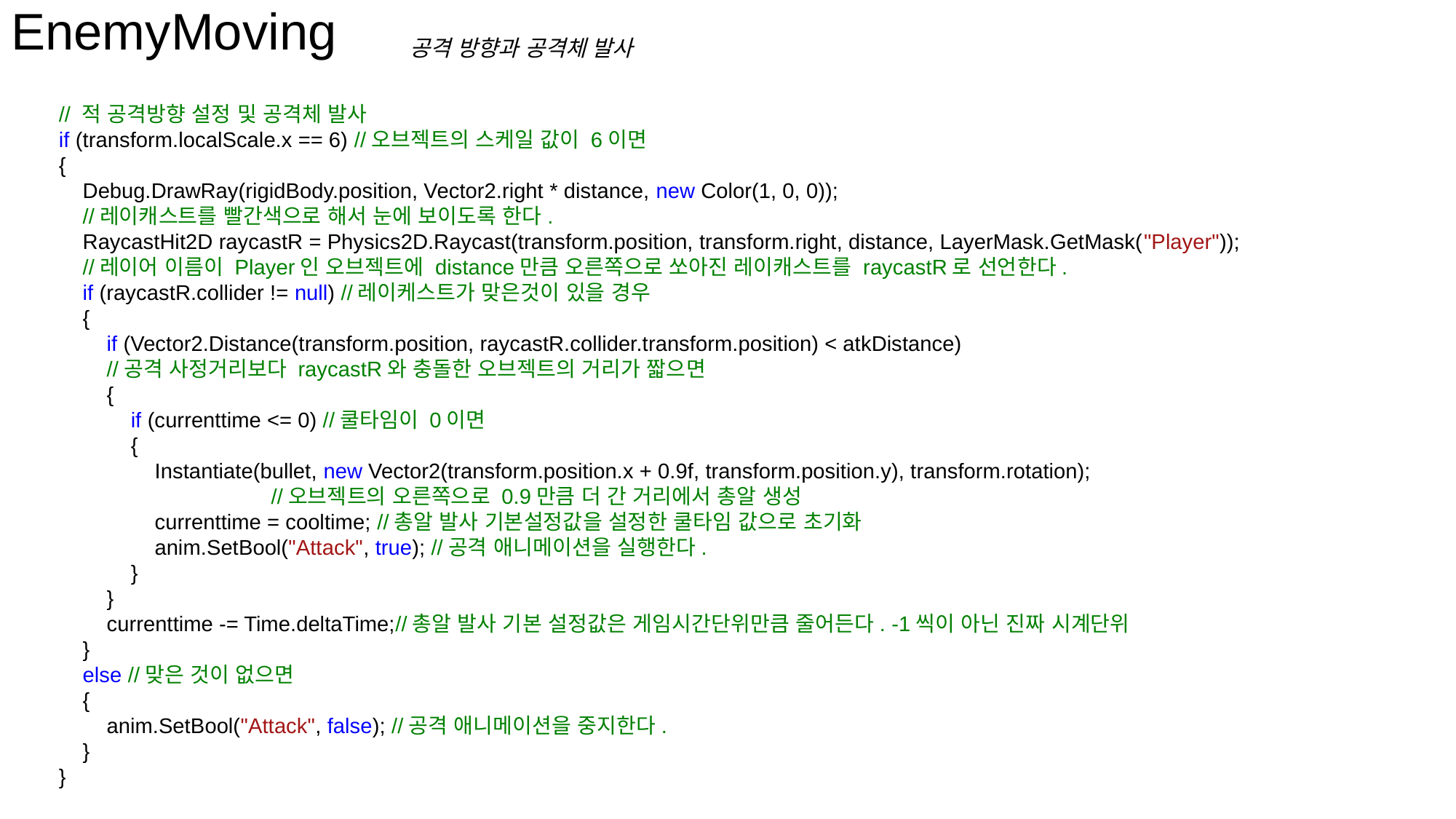

# EnemyMoving
공격 방향과 공격체 발사
        // 적 공격방향 설정 및 공격체 발사
        if (transform.localScale.x == 6) //오브젝트의 스케일 값이 6이면
        {
            Debug.DrawRay(rigidBody.position, Vector2.right * distance, new Color(1, 0, 0));
            //레이캐스트를 빨간색으로 해서 눈에 보이도록 한다.
            RaycastHit2D raycastR = Physics2D.Raycast(transform.position, transform.right, distance, LayerMask.GetMask("Player"));
            //레이어 이름이 Player인 오브젝트에 distance만큼 오른쪽으로 쏘아진 레이캐스트를 raycastR로 선언한다.
            if (raycastR.collider != null) //레이케스트가 맞은것이 있을 경우
            {
                if (Vector2.Distance(transform.position, raycastR.collider.transform.position) < atkDistance)
                //공격 사정거리보다 raycastR와 충돌한 오브젝트의 거리가 짧으면
                {
                    if (currenttime <= 0) //쿨타임이 0이면
                    {
                        Instantiate(bullet, new Vector2(transform.position.x + 0.9f, transform.position.y), transform.rotation);
		       //오브젝트의 오른쪽으로 0.9만큼 더 간 거리에서 총알 생성
                        currenttime = cooltime; //총알 발사 기본설정값을 설정한 쿨타임 값으로 초기화
                        anim.SetBool("Attack", true); //공격 애니메이션을 실행한다.
                    }
                }
                currenttime -= Time.deltaTime;//총알 발사 기본 설정값은 게임시간단위만큼 줄어든다. -1씩이 아닌 진짜 시계단위
            }
            else //맞은 것이 없으면
            {
                anim.SetBool("Attack", false); //공격 애니메이션을 중지한다.
            }
        }